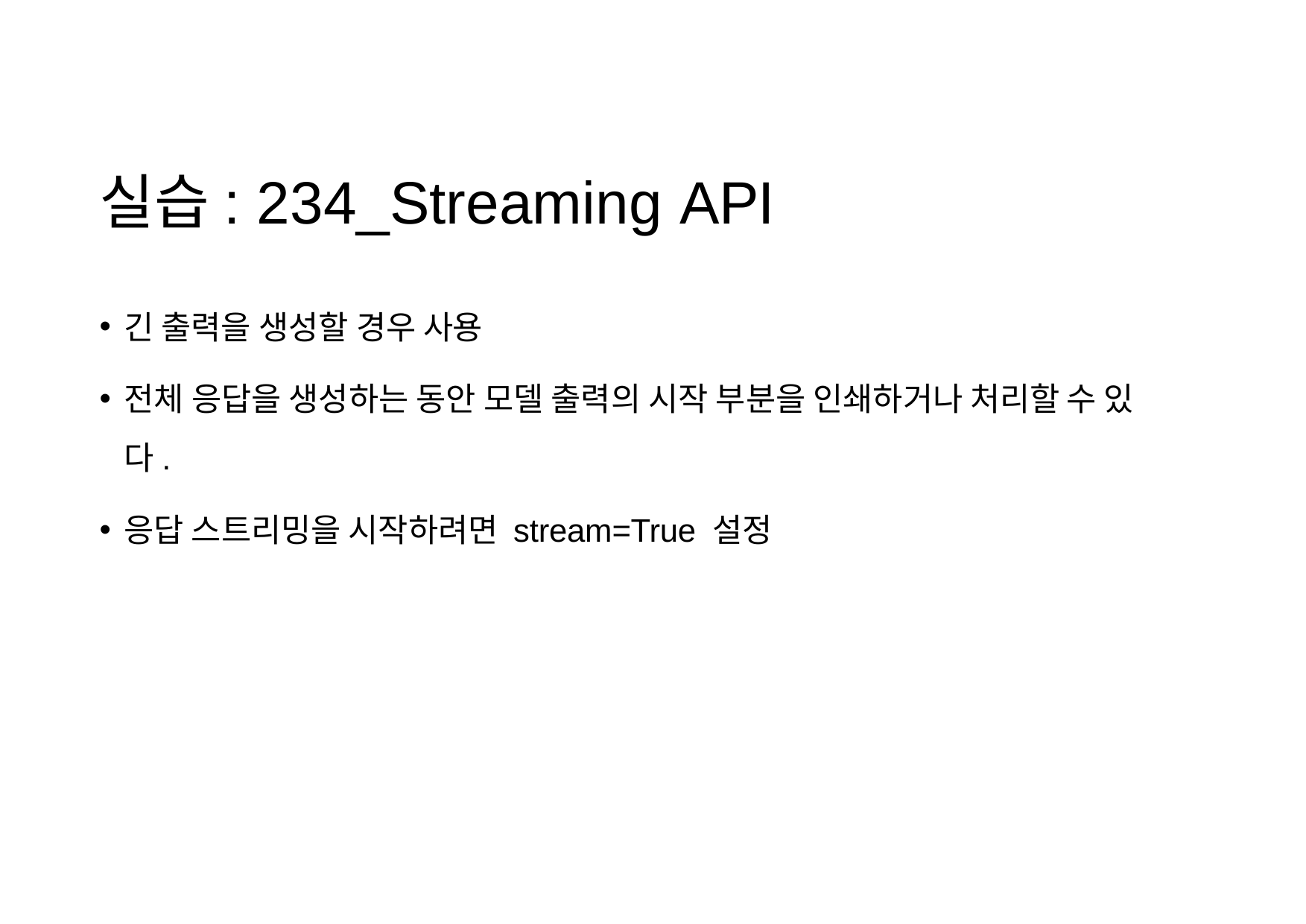

# 실습: 234_Streaming API
긴 출력을 생성할 경우 사용
전체 응답을 생성하는 동안 모델 출력의 시작 부분을 인쇄하거나 처리할 수 있다.
응답 스트리밍을 시작하려면 stream=True 설정